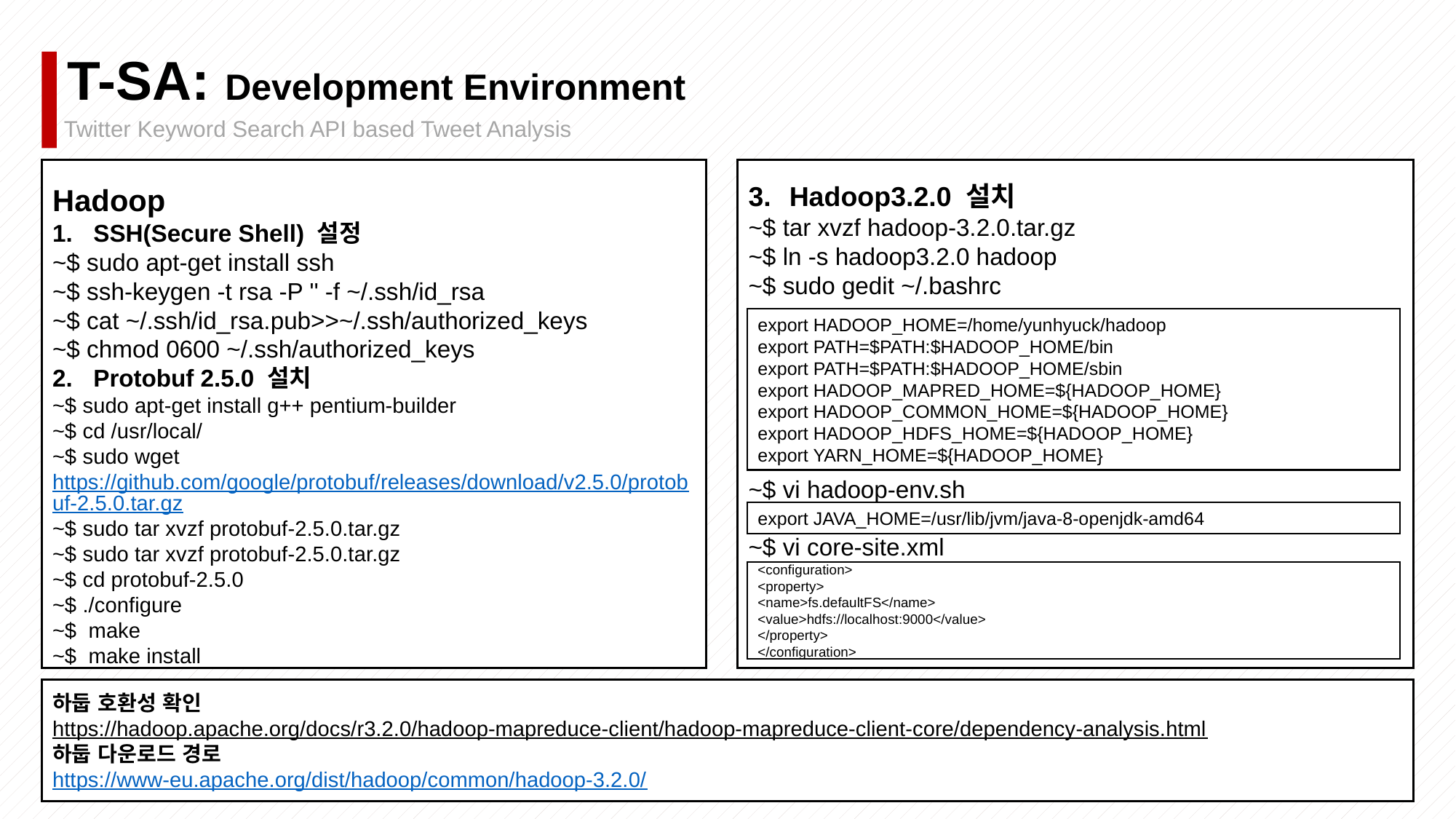

T-SA: Development Environment

Twitter Keyword Search API based Tweet Analysis
Hadoop
SSH(Secure Shell) 설정
~$ sudo apt-get install ssh
~$ ssh-keygen -t rsa -P '' -f ~/.ssh/id_rsa
~$ cat ~/.ssh/id_rsa.pub>>~/.ssh/authorized_keys
~$ chmod 0600 ~/.ssh/authorized_keys
Protobuf 2.5.0 설치
~$ sudo apt-get install g++ pentium-builder
~$ cd /usr/local/
~$ sudo wget https://github.com/google/protobuf/releases/download/v2.5.0/protobuf-2.5.0.tar.gz
~$ sudo tar xvzf protobuf-2.5.0.tar.gz
~$ sudo tar xvzf protobuf-2.5.0.tar.gz
~$ cd protobuf-2.5.0
~$ ./configure
~$  make
~$  make install
Hadoop3.2.0 설치
~$ tar xvzf hadoop-3.2.0.tar.gz
~$ ln -s hadoop3.2.0 hadoop
~$ sudo gedit ~/.bashrc

~$ vi hadoop-env.sh

~$ vi core-site.xml
~$
~$
~$
export HADOOP_HOME=/home/yunhyuck/hadoop
export PATH=$PATH:$HADOOP_HOME/bin
export PATH=$PATH:$HADOOP_HOME/sbin
export HADOOP_MAPRED_HOME=${HADOOP_HOME}
export HADOOP_COMMON_HOME=${HADOOP_HOME}
export HADOOP_HDFS_HOME=${HADOOP_HOME}
export YARN_HOME=${HADOOP_HOME}
export JAVA_HOME=/usr/lib/jvm/java-8-openjdk-amd64
<configuration>
<property>
<name>fs.defaultFS</name>
<value>hdfs://localhost:9000</value>
</property>
</configuration>
하둡 호환성 확인
https://hadoop.apache.org/docs/r3.2.0/hadoop-mapreduce-client/hadoop-mapreduce-client-core/dependency-analysis.html
하둡 다운로드 경로
https://www-eu.apache.org/dist/hadoop/common/hadoop-3.2.0/